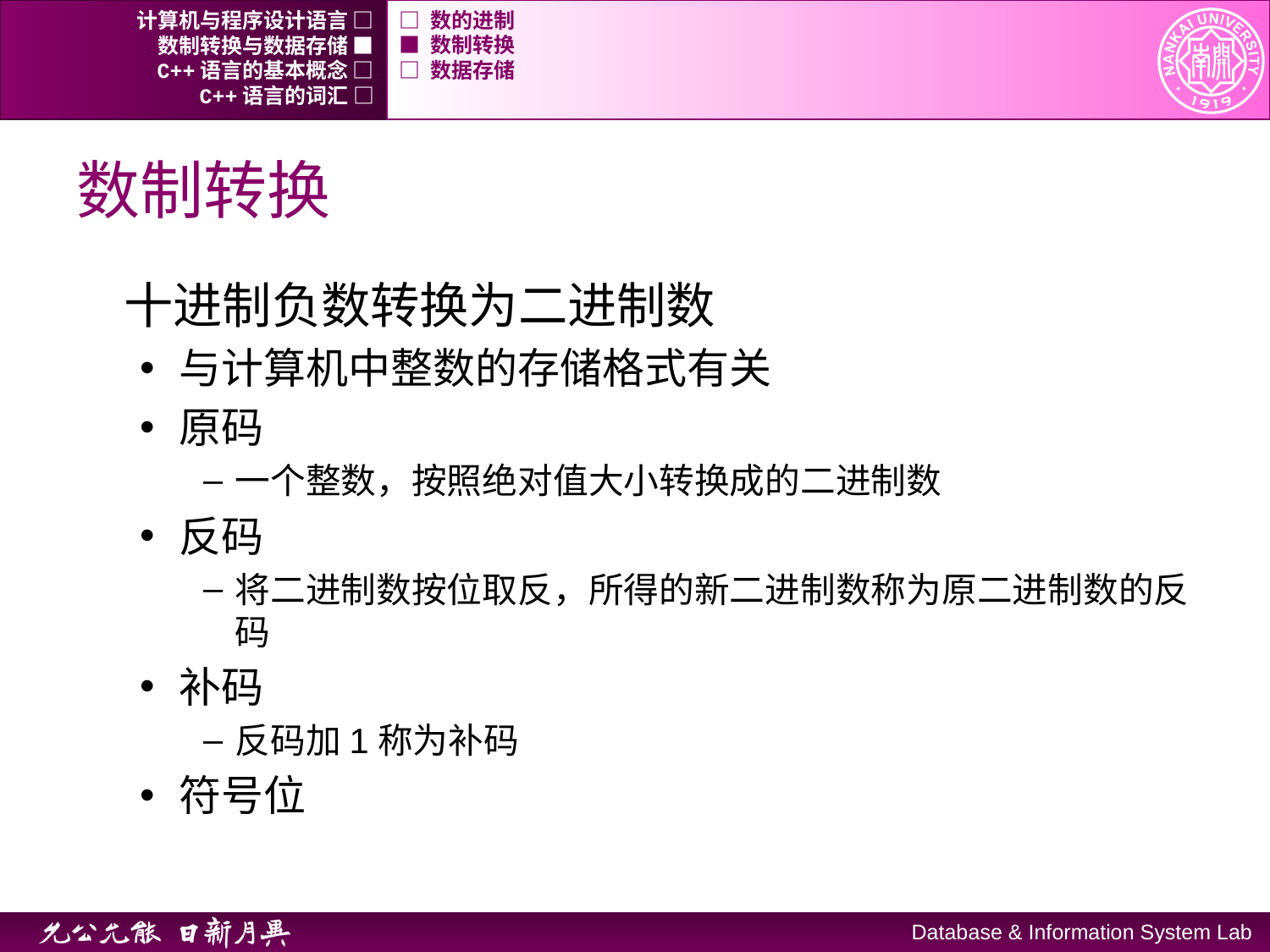

计算机与程序设计语言 □
□ 数的进制
数制转换与数据存储 ■
■ 数制转换
C++语言的基本概念 □
□ 数据存储
C++语言的词汇 □
# 数制转换
十进制负数转换为二进制数
与计算机中整数的存储格式有关
原码
一个整数，按照绝对值大小转换成的二进制数
反码
将二进制数按位取反，所得的新二进制数称为原二进制数的反码
补码
反码加1称为补码
符号位